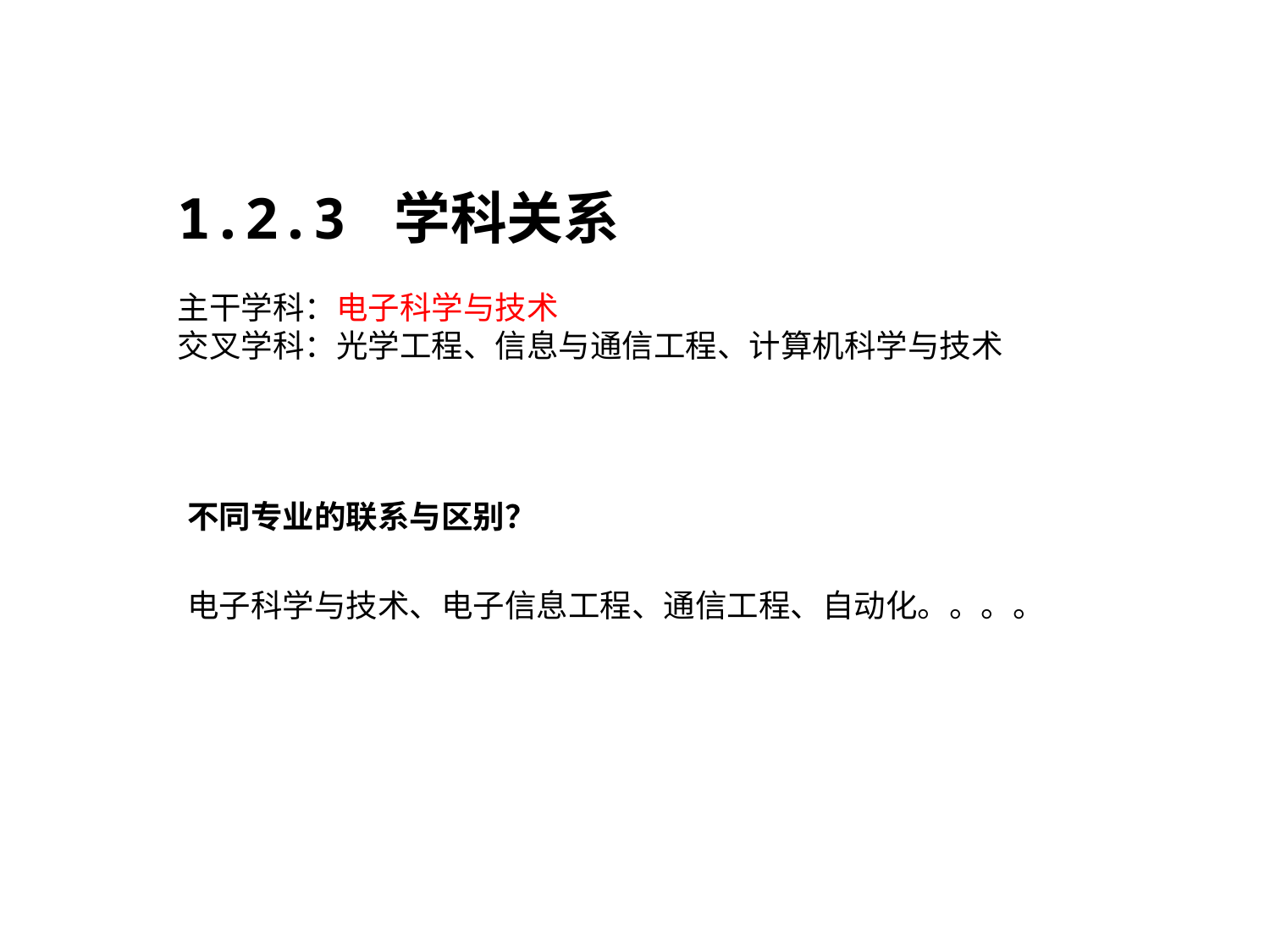

1.2.3 学科关系

主干学科：电子科学与技术
交叉学科：光学工程、信息与通信工程、计算机科学与技术

不同专业的联系与区别？

电子科学与技术、电子信息工程、通信工程、自动化。。。。